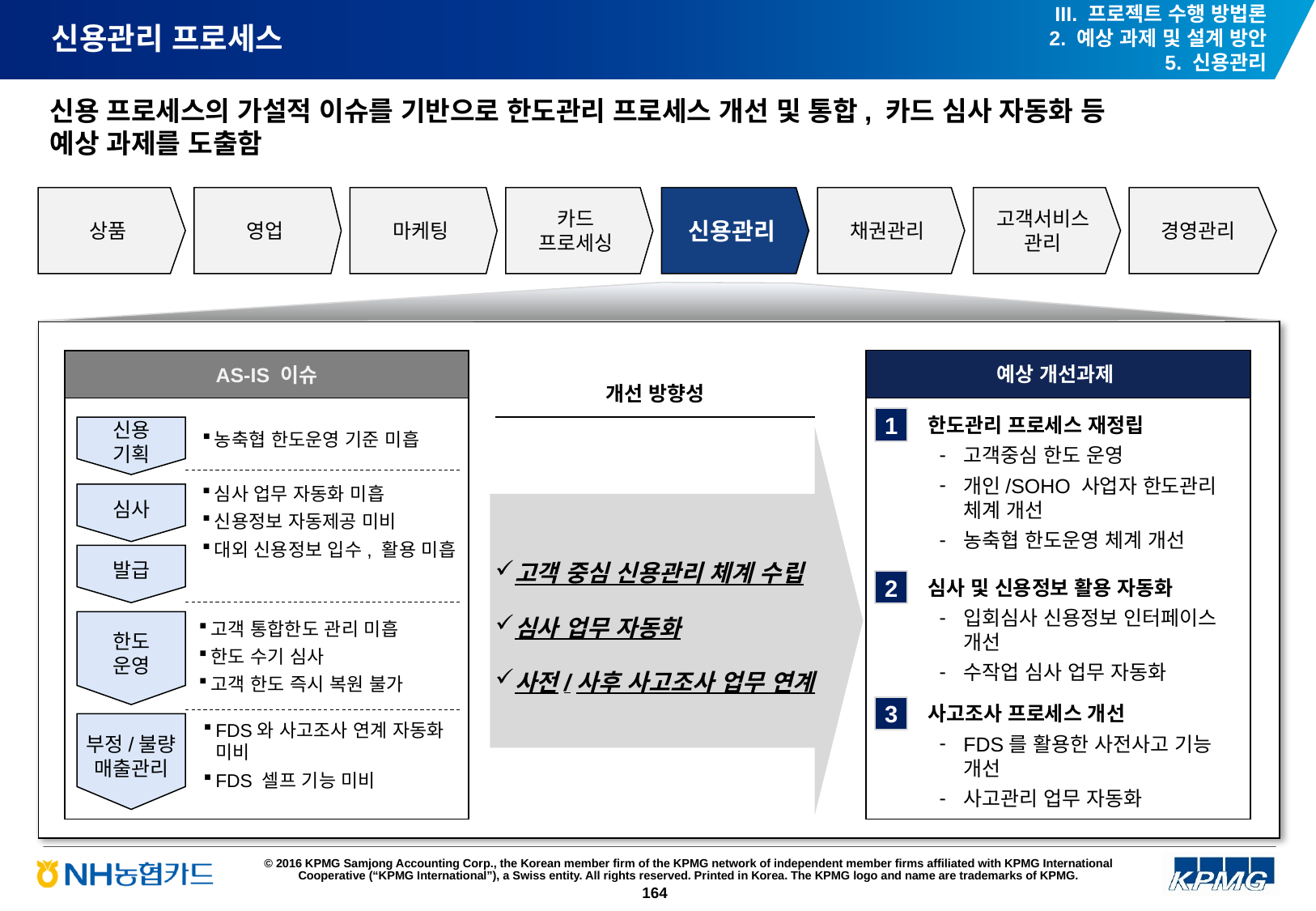

III. 프로젝트 수행 방법론
2. 예상 과제 및 설계 방안
5. 신용관리
# 신용관리 프로세스
신용 프로세스의 가설적 이슈를 기반으로 한도관리 프로세스 개선 및 통합, 카드 심사 자동화 등
예상 과제를 도출함
상품
영업
마케팅
카드
프로세싱
신용관리
채권관리
고객서비스 관리
경영관리

예상 개선과제

AS-IS 이슈

개선 방향성

고객 중심 신용관리 체계 수립
심사 업무 자동화
사전/사후 사고조사 업무 연계
신용
기획
한도관리 프로세스 재정립
고객중심 한도 운영
개인/SOHO 사업자 한도관리 체계 개선
농축협 한도운영 체계 개선
1
농축협 한도운영 기준 미흡
심사
심사 업무 자동화 미흡
신용정보 자동제공 미비
대외 신용정보 입수, 활용 미흡
발급
심사 및 신용정보 활용 자동화
입회심사 신용정보 인터페이스 개선
수작업 심사 업무 자동화
2
한도
운영
고객 통합한도 관리 미흡
한도 수기 심사
고객 한도 즉시 복원 불가
사고조사 프로세스 개선
FDS를 활용한 사전사고 기능 개선
사고관리 업무 자동화
3
부정/불량
매출관리
FDS와 사고조사 연계 자동화 미비
FDS 셀프 기능 미비